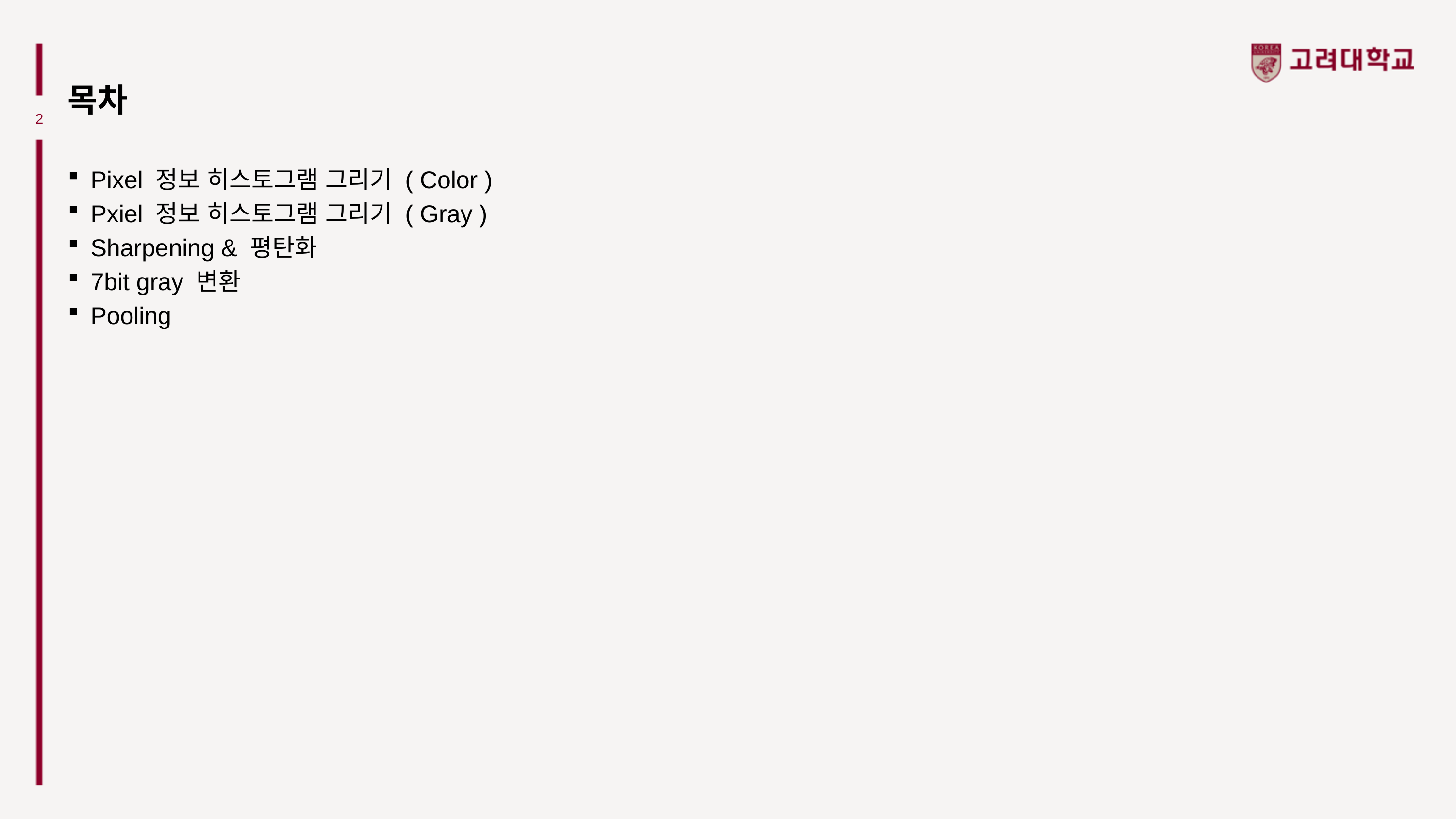

목차
2
Pixel 정보 히스토그램 그리기 ( Color )
Pxiel 정보 히스토그램 그리기 ( Gray )
Sharpening & 평탄화
7bit gray 변환
Pooling